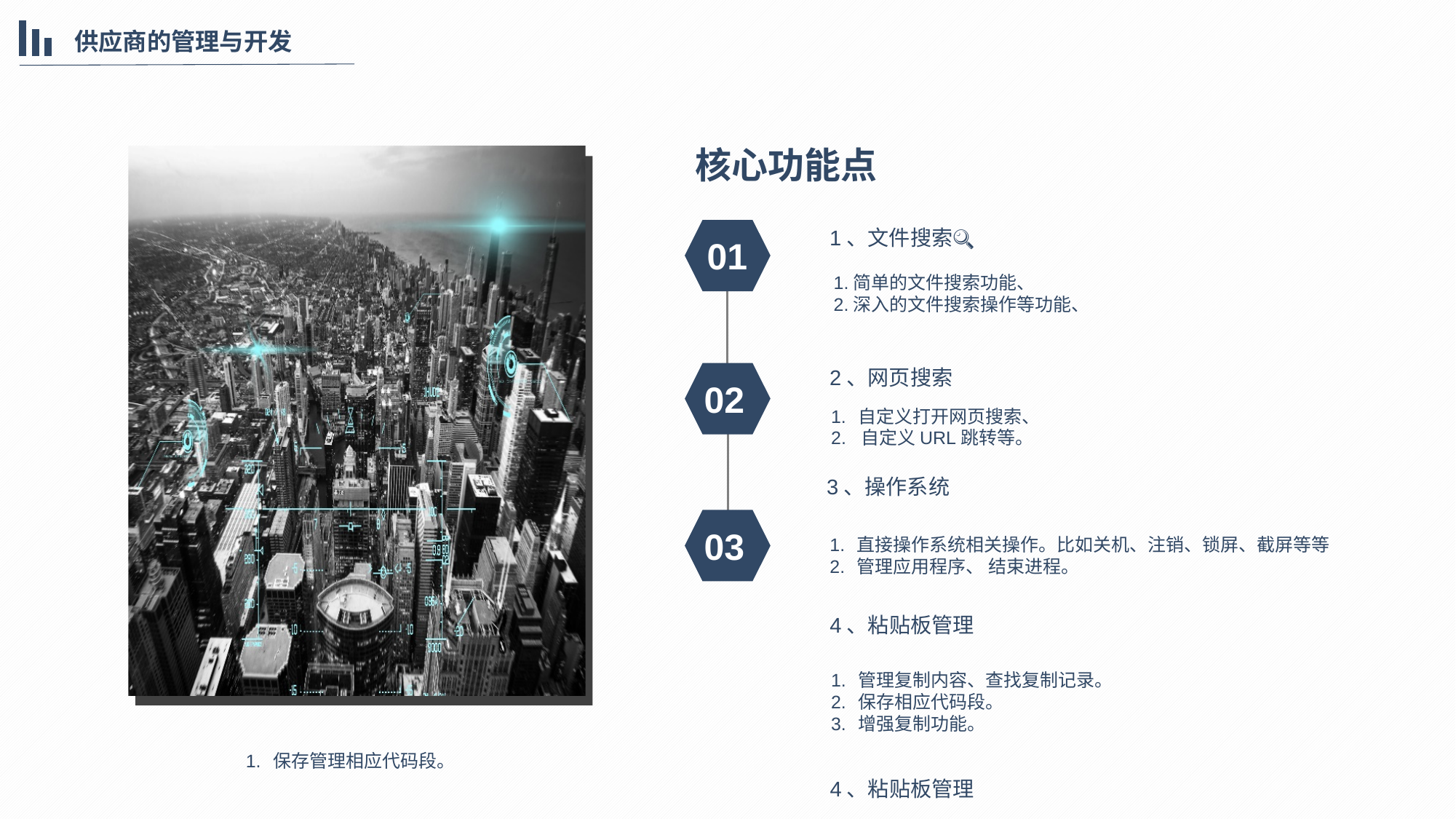

供应商的管理与开发

核心功能点

1、文件搜索🔍
01
1.简单的文件搜索功能、
2.深入的文件搜索操作等功能、
2、网页搜索

02
自定义打开网页搜索、
2.  自定义URL跳转等。
3、操作系统

03
直接操作系统相关操作。比如关机、注销、锁屏、截屏等等
管理应用程序、 结束进程。
4、粘贴板管理
管理复制内容、查找复制记录。
保存相应代码段。
增强复制功能。
保存管理相应代码段。
4、粘贴板管理